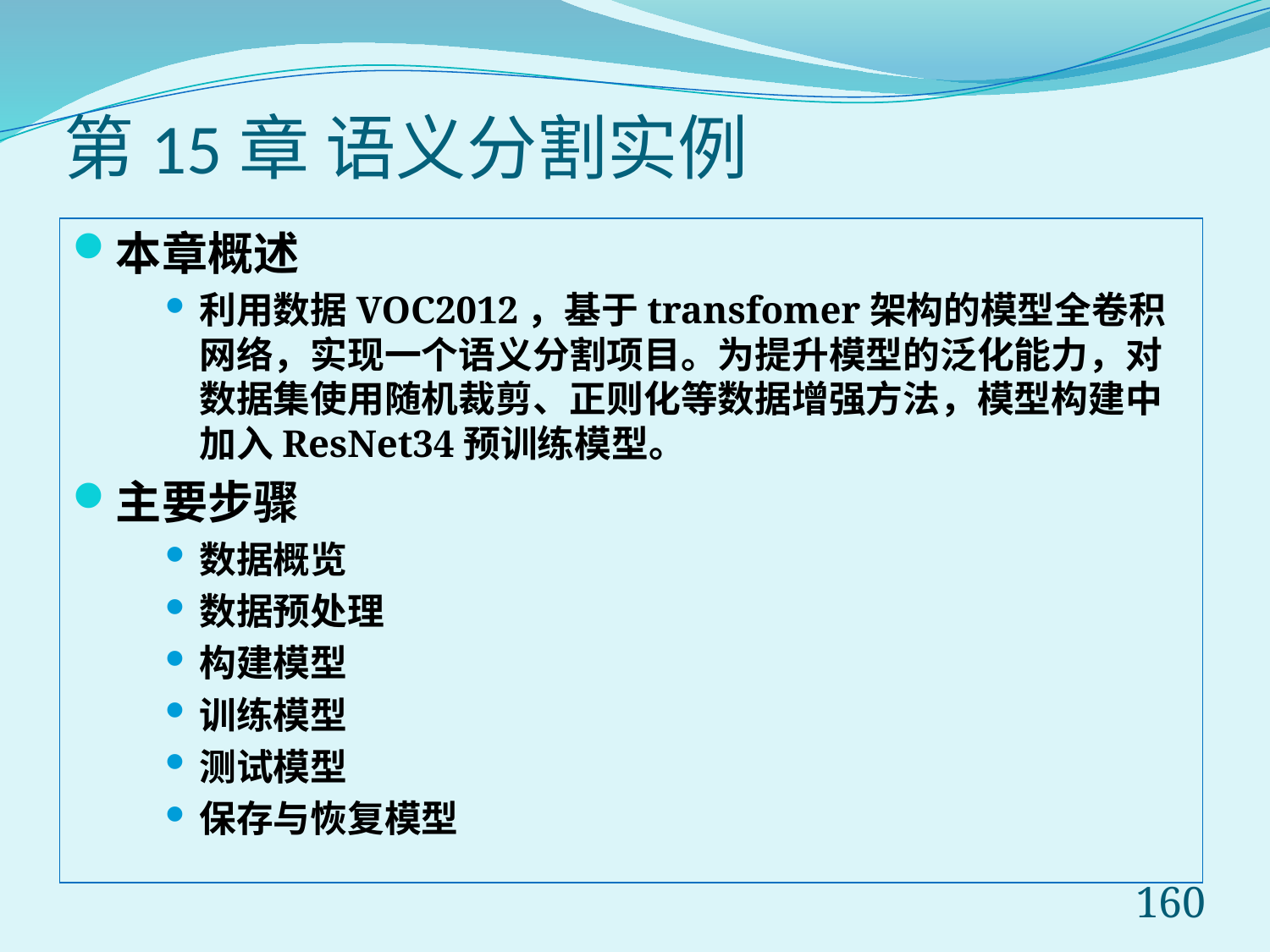

# 第15章 语义分割实例
本章概述
利用数据VOC2012，基于transfomer架构的模型全卷积网络，实现一个语义分割项目。为提升模型的泛化能力，对数据集使用随机裁剪、正则化等数据增强方法，模型构建中加入ResNet34预训练模型。
主要步骤
数据概览
数据预处理
构建模型
训练模型
测试模型
保存与恢复模型

160